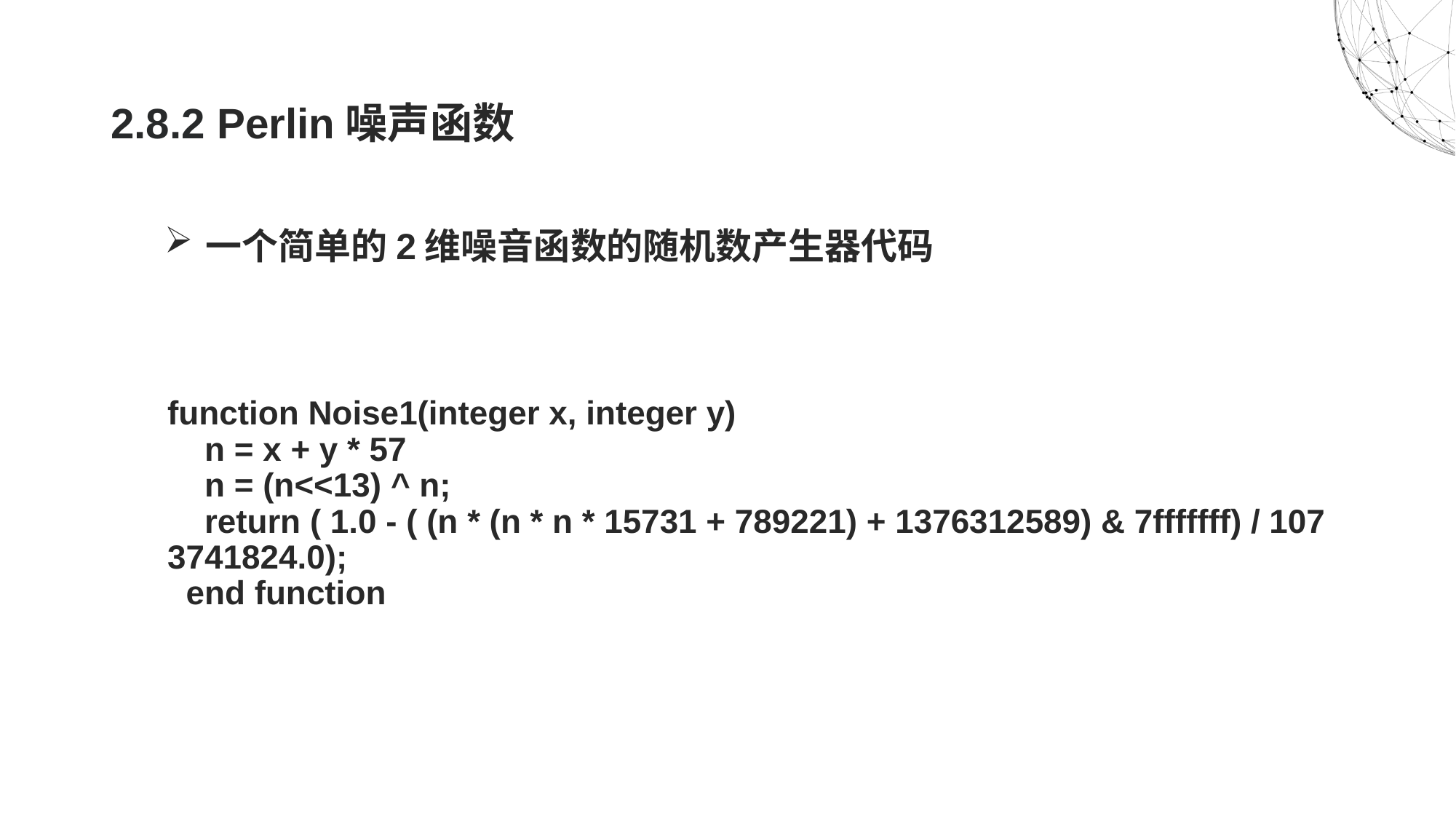

2.8.2 Perlin噪声函数
一个简单的2维噪音函数的随机数产生器代码

function Noise1(integer x, integer y)
    n = x + y * 57
    n = (n<<13) ^ n;
    return ( 1.0 - ( (n * (n * n * 15731 + 789221) + 1376312589) & 7fffffff) / 1073741824.0);    
  end function